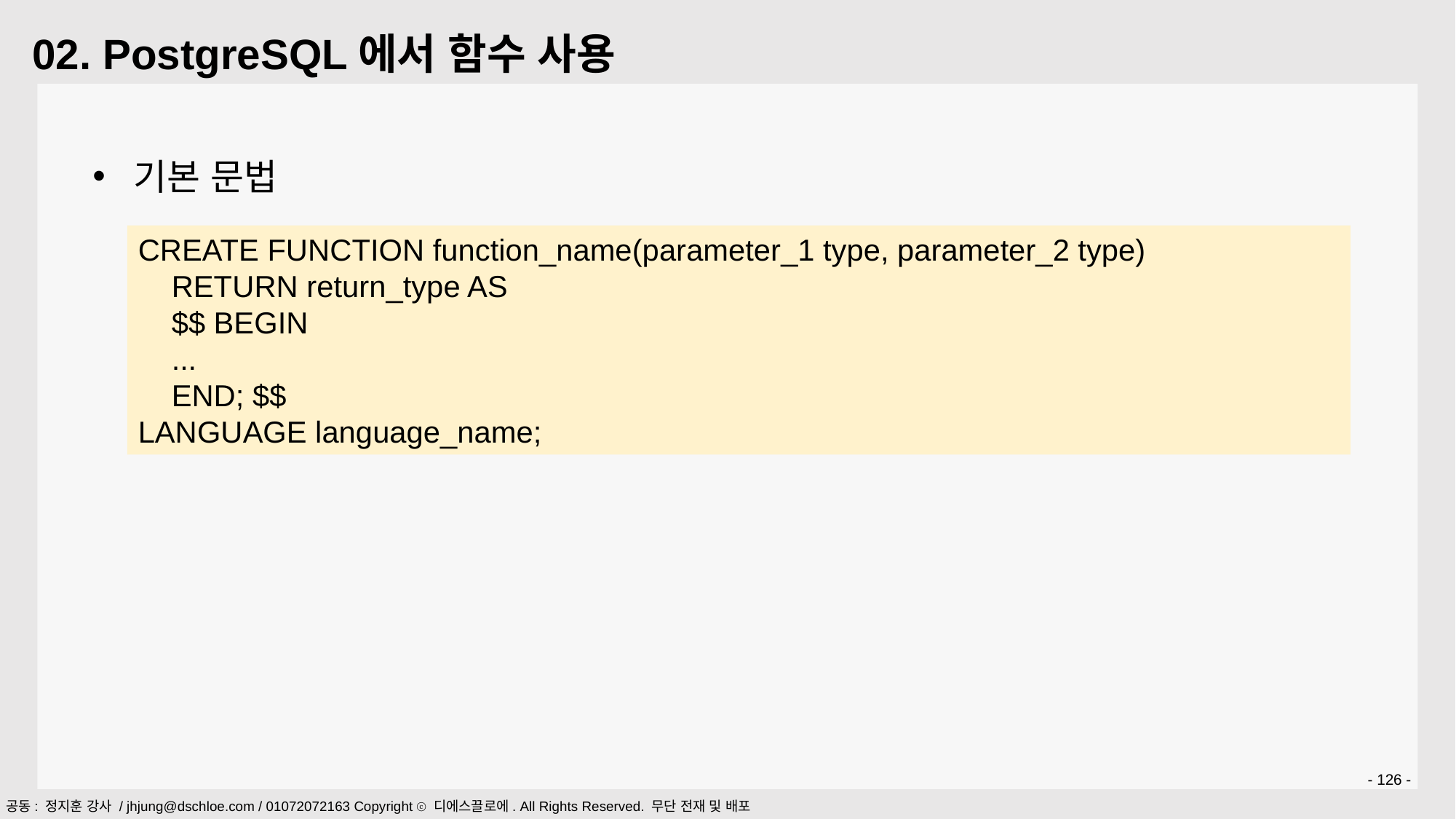

02. PostgreSQL에서 함수 사용
기본 문법
CREATE FUNCTION function_name(parameter_1 type, parameter_2 type)
    RETURN return_type AS
    $$ BEGIN
    ...
    END; $$
LANGUAGE language_name;
- 126 -